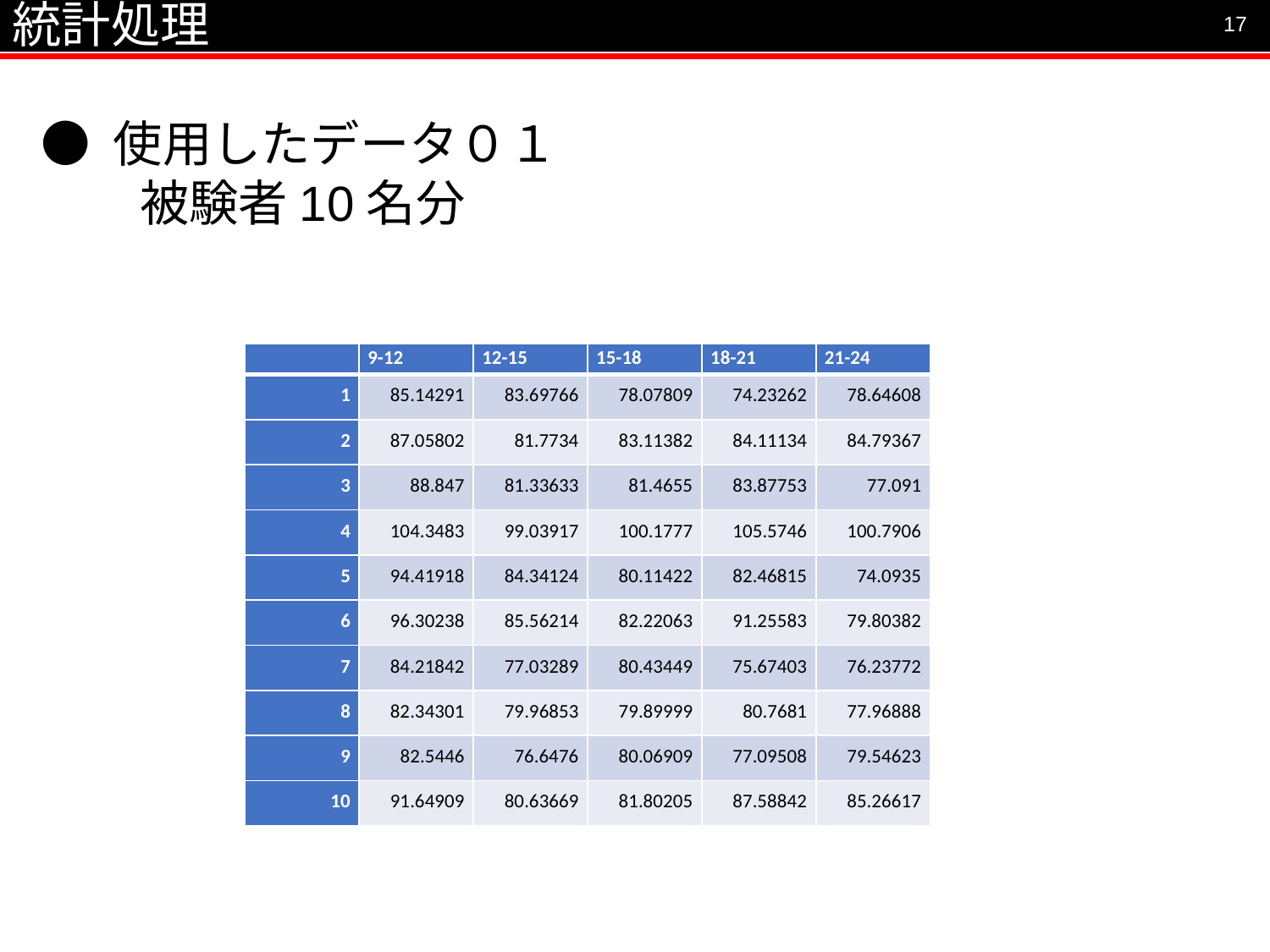

統計処理

17
● 使用したデータ０１
　　被験者10名分
|  | 9-12 | 12-15 | 15-18 | 18-21 | 21-24 |
| --- | --- | --- | --- | --- | --- |
| 1 | 85.14291 | 83.69766 | 78.07809 | 74.23262 | 78.64608 |
| 2 | 87.05802 | 81.7734 | 83.11382 | 84.11134 | 84.79367 |
| 3 | 88.847 | 81.33633 | 81.4655 | 83.87753 | 77.091 |
| 4 | 104.3483 | 99.03917 | 100.1777 | 105.5746 | 100.7906 |
| 5 | 94.41918 | 84.34124 | 80.11422 | 82.46815 | 74.0935 |
| 6 | 96.30238 | 85.56214 | 82.22063 | 91.25583 | 79.80382 |
| 7 | 84.21842 | 77.03289 | 80.43449 | 75.67403 | 76.23772 |
| 8 | 82.34301 | 79.96853 | 79.89999 | 80.7681 | 77.96888 |
| 9 | 82.5446 | 76.6476 | 80.06909 | 77.09508 | 79.54623 |
| 10 | 91.64909 | 80.63669 | 81.80205 | 87.58842 | 85.26617 |